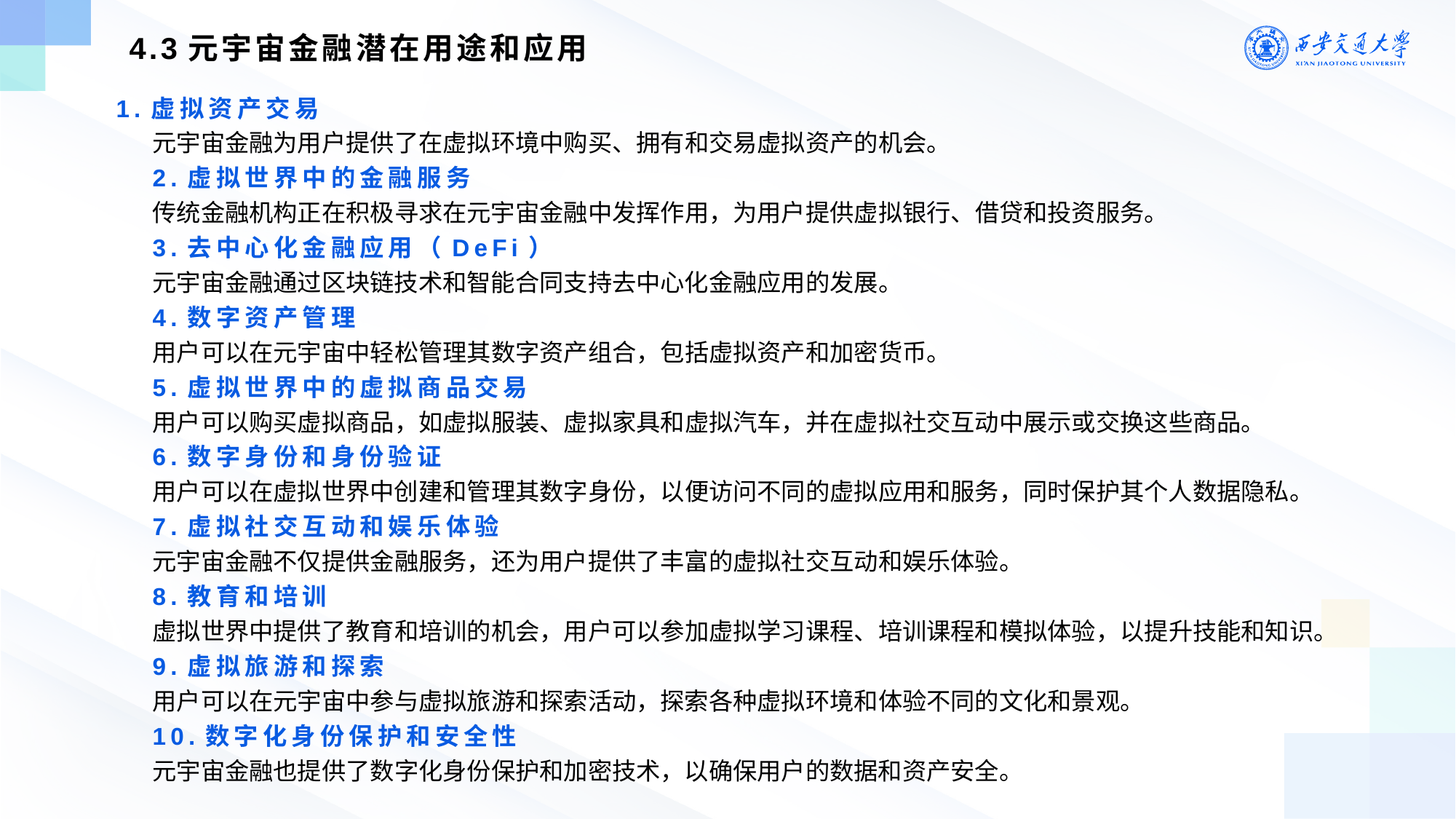

4.3元宇宙金融潜在用途和应用
1.虚拟资产交易
元宇宙金融为用户提供了在虚拟环境中购买、拥有和交易虚拟资产的机会。
2.虚拟世界中的金融服务
传统金融机构正在积极寻求在元宇宙金融中发挥作用，为用户提供虚拟银行、借贷和投资服务。
3.去中心化金融应用（DeFi）
元宇宙金融通过区块链技术和智能合同支持去中心化金融应用的发展。
4.数字资产管理
用户可以在元宇宙中轻松管理其数字资产组合，包括虚拟资产和加密货币。
5.虚拟世界中的虚拟商品交易
用户可以购买虚拟商品，如虚拟服装、虚拟家具和虚拟汽车，并在虚拟社交互动中展示或交换这些商品。
6.数字身份和身份验证
用户可以在虚拟世界中创建和管理其数字身份，以便访问不同的虚拟应用和服务，同时保护其个人数据隐私。
7.虚拟社交互动和娱乐体验
元宇宙金融不仅提供金融服务，还为用户提供了丰富的虚拟社交互动和娱乐体验。
8.教育和培训
虚拟世界中提供了教育和培训的机会，用户可以参加虚拟学习课程、培训课程和模拟体验，以提升技能和知识。
9.虚拟旅游和探索
用户可以在元宇宙中参与虚拟旅游和探索活动，探索各种虚拟环境和体验不同的文化和景观。
10.数字化身份保护和安全性
元宇宙金融也提供了数字化身份保护和加密技术，以确保用户的数据和资产安全。